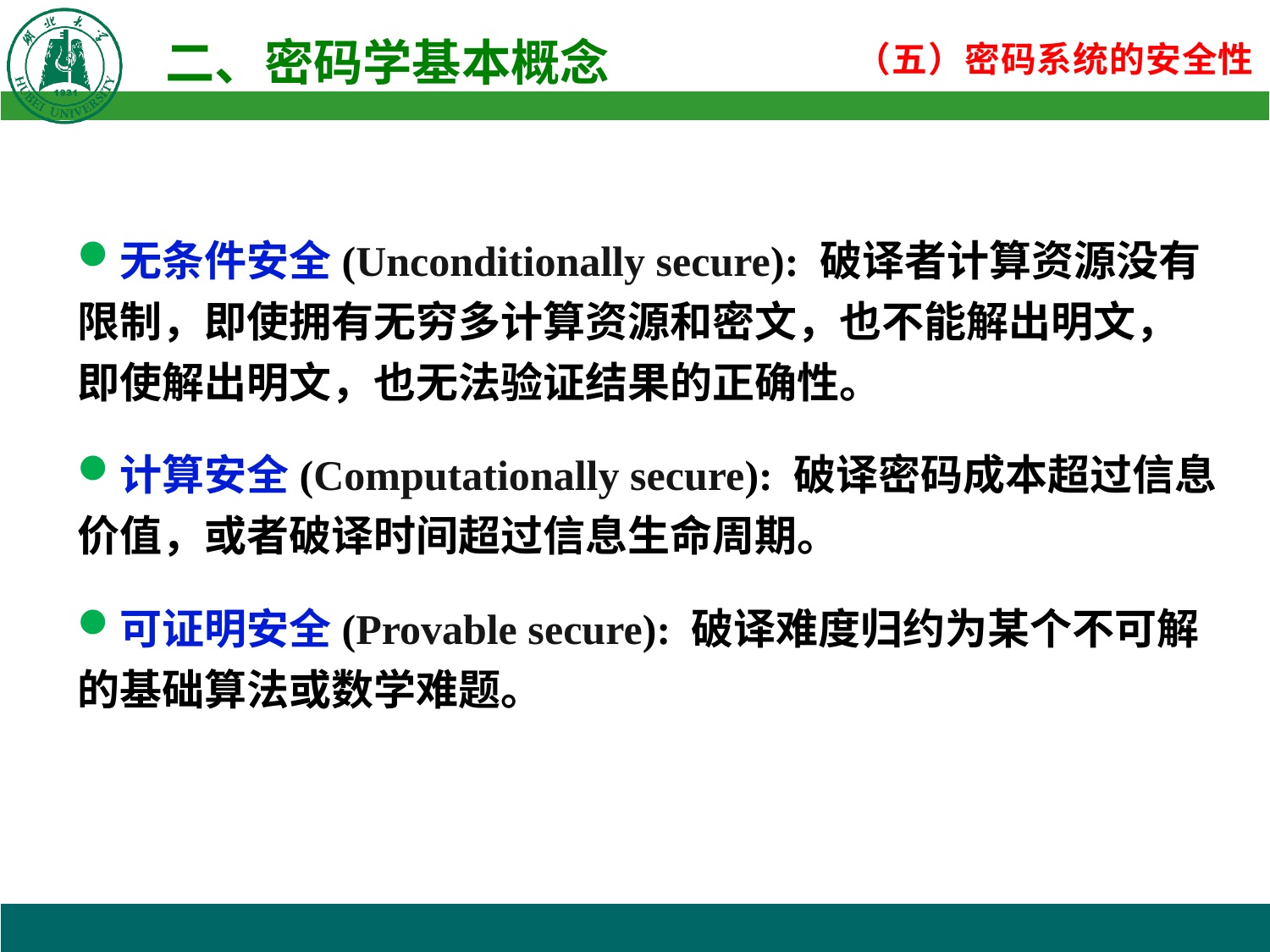

无条件安全(Unconditionally secure): 破译者计算资源没有限制，即使拥有无穷多计算资源和密文，也不能解出明文，即使解出明文，也无法验证结果的正确性。
计算安全(Computationally secure): 破译密码成本超过信息价值，或者破译时间超过信息生命周期。
可证明安全(Provable secure): 破译难度归约为某个不可解的基础算法或数学难题。